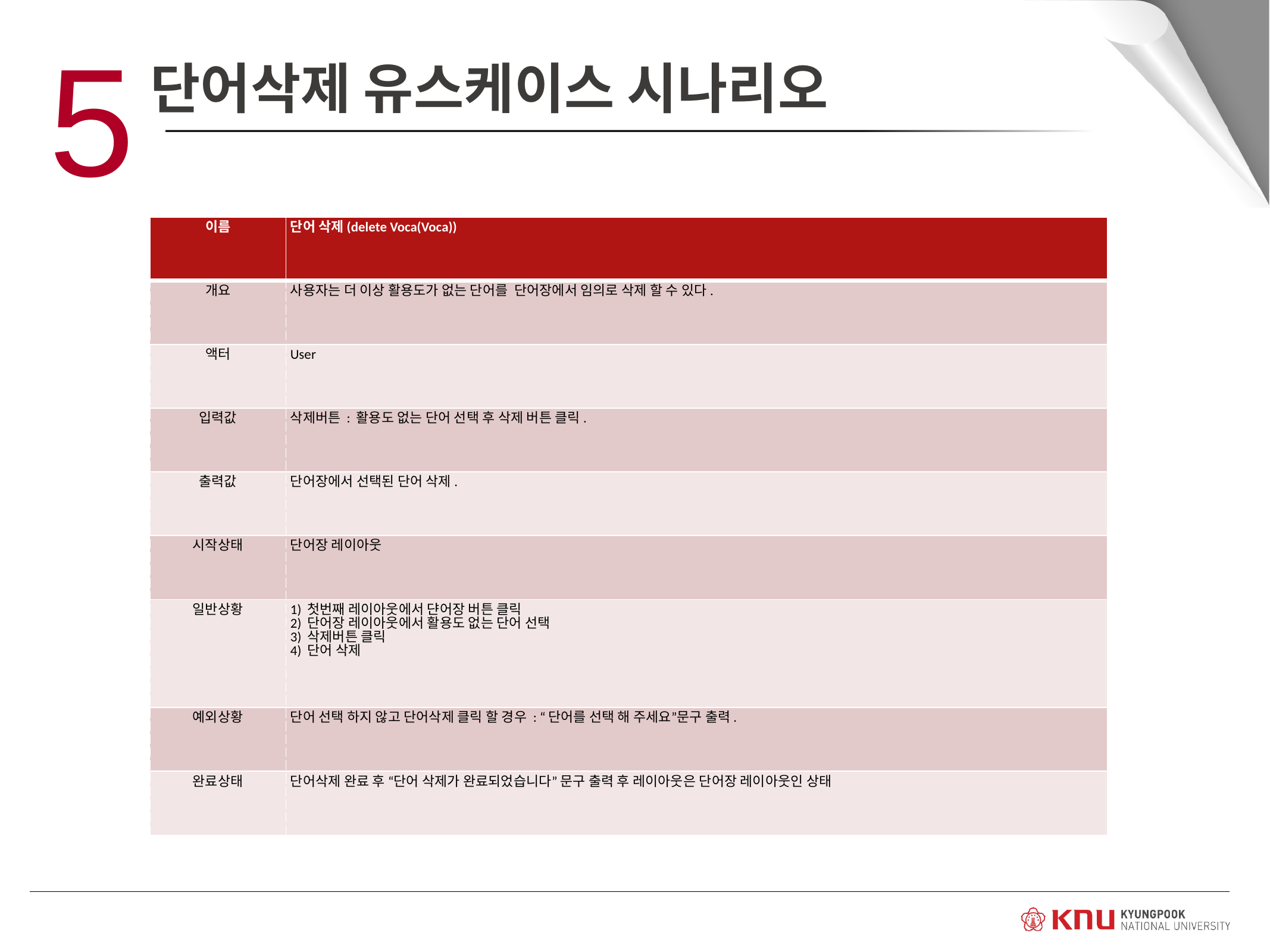

5
단어삭제 유스케이스 시나리오
| 이름 | 단어 삭제(delete Voca(Voca)) |
| --- | --- |
| 개요 | 사용자는 더 이상 활용도가 없는 단어를 단어장에서 임의로 삭제 할 수 있다. |
| 액터 | User |
| 입력값 | 삭제버튼 : 활용도 없는 단어 선택 후 삭제 버튼 클릭. |
| 출력값 | 단어장에서 선택된 단어 삭제. |
| 시작상태 | 단어장 레이아웃 |
| 일반상황 | 1) 첫번째 레이아웃에서 댠어장 버튼 클릭 2) 단어장 레이아웃에서 활용도 없는 단어 선택 3) 삭제버튼 클릭 4) 단어 삭제 |
| 예외상황 | 단어 선택 하지 않고 단어삭제 클릭 할 경우 : “단어를 선택 해 주세요”문구 출력. |
| 완료상태 | 단어삭제 완료 후 “단어 삭제가 완료되었습니다” 문구 출력 후 레이아웃은 단어장 레이아웃인 상태 |
9